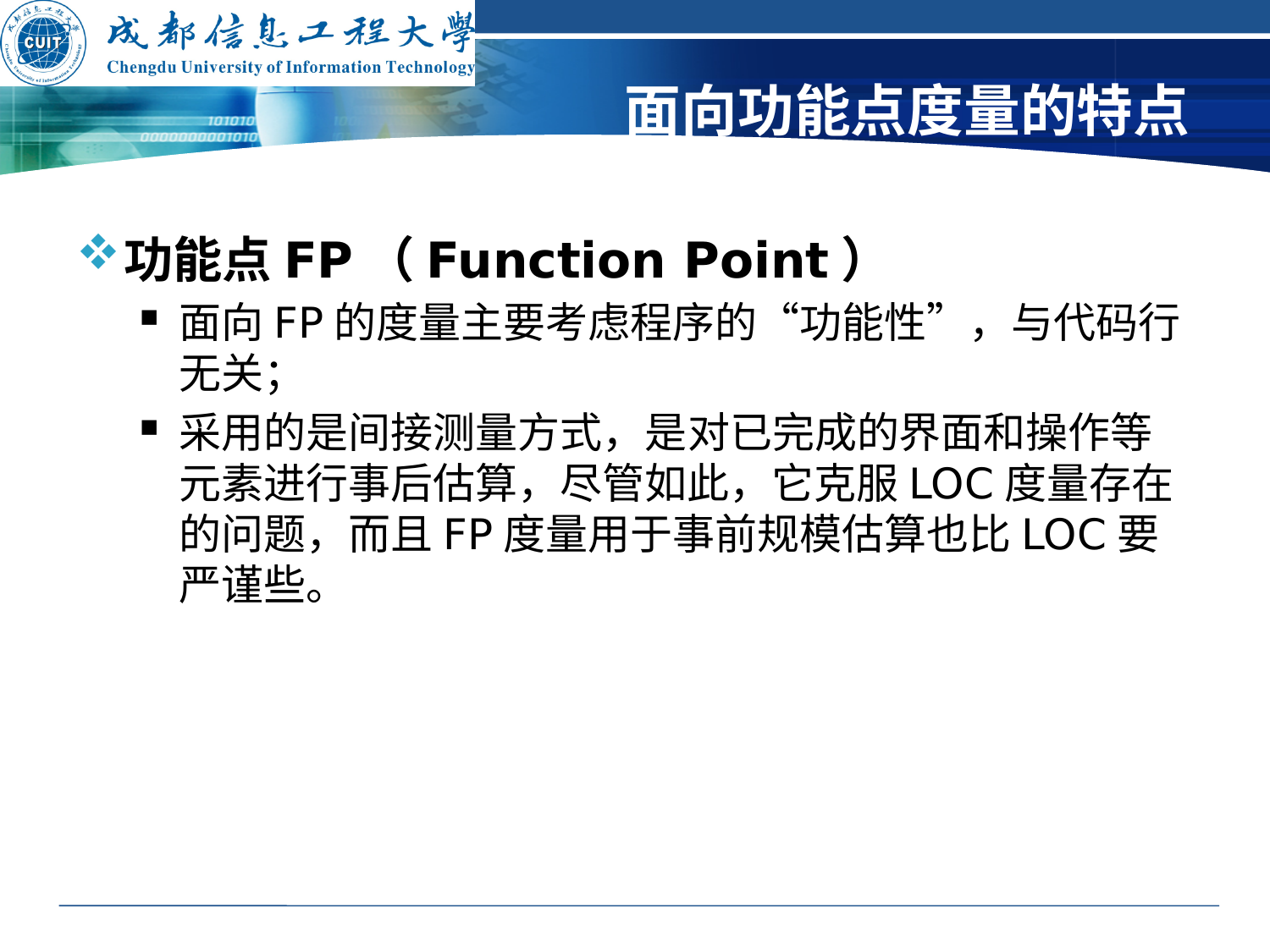

# 面向功能点度量的特点
功能点FP（Function Point）
面向FP的度量主要考虑程序的“功能性”，与代码行无关；
采用的是间接测量方式，是对已完成的界面和操作等元素进行事后估算，尽管如此，它克服LOC度量存在的问题，而且FP度量用于事前规模估算也比LOC要严谨些。